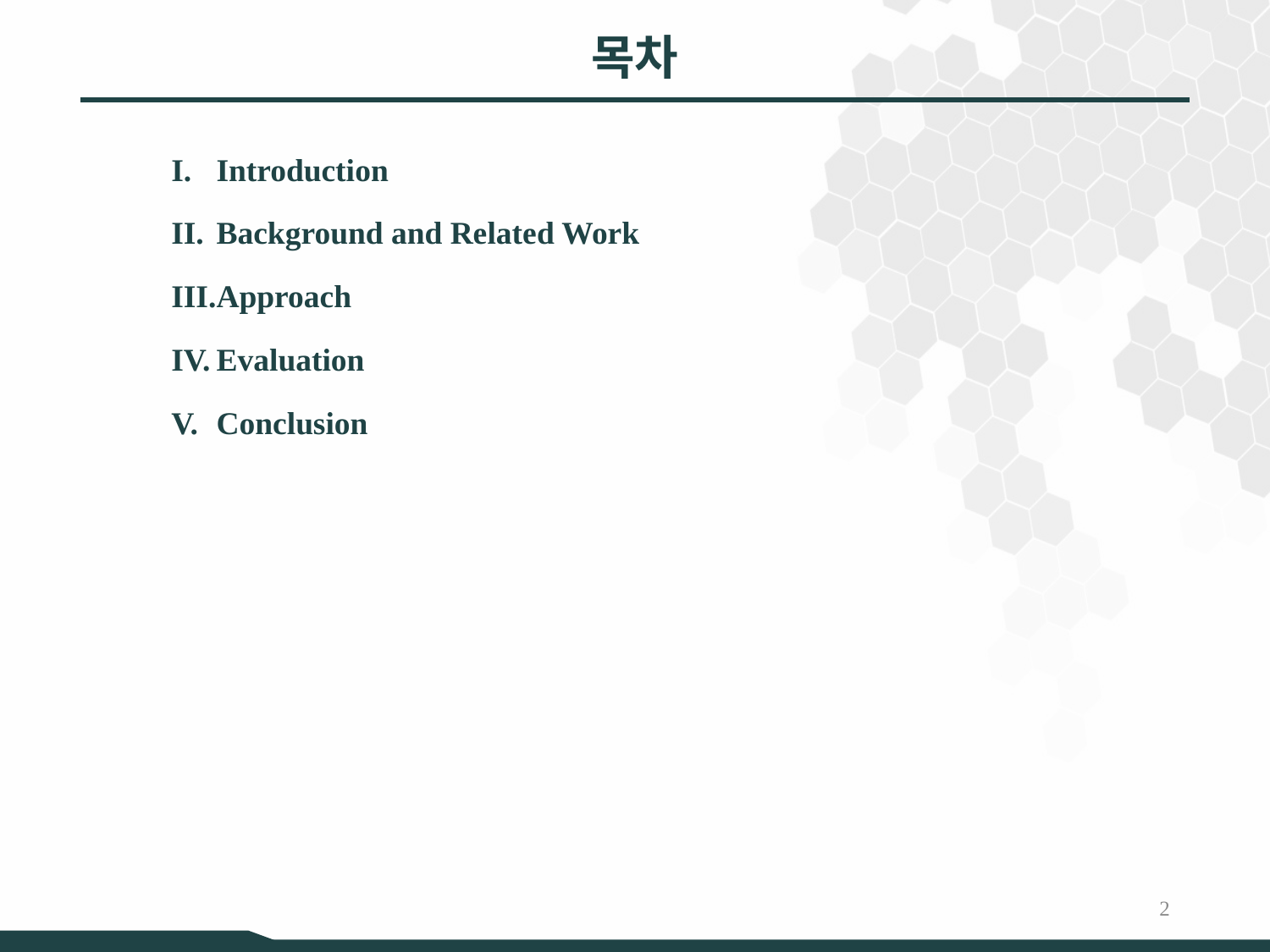

목차
Introduction
Background and Related Work
Approach
Evaluation
Conclusion

2